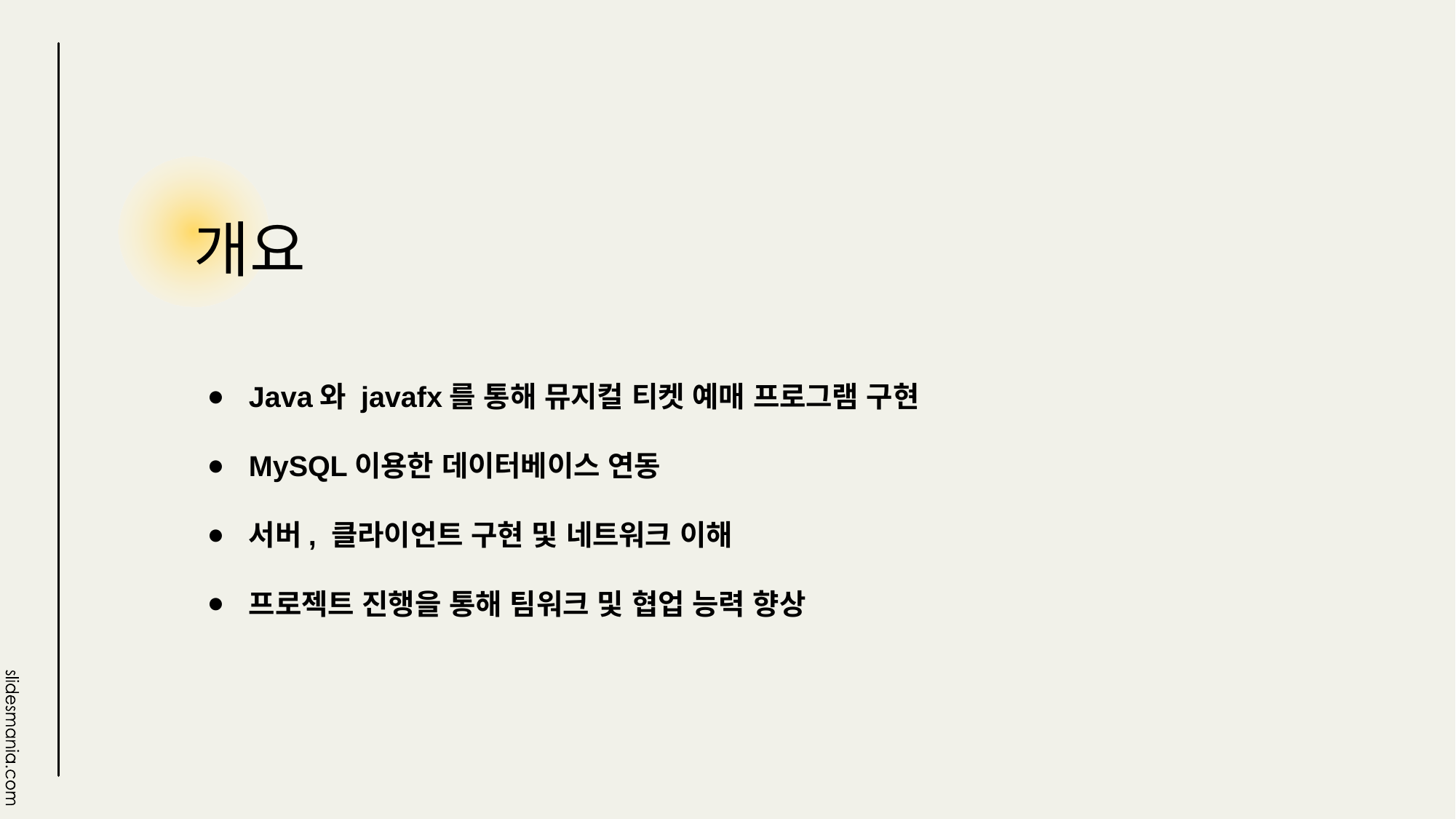

# 개요
Java와 javafx를 통해 뮤지컬 티켓 예매 프로그램 구현
MySQL이용한 데이터베이스 연동
서버, 클라이언트 구현 및 네트워크 이해
프로젝트 진행을 통해 팀워크 및 협업 능력 향상